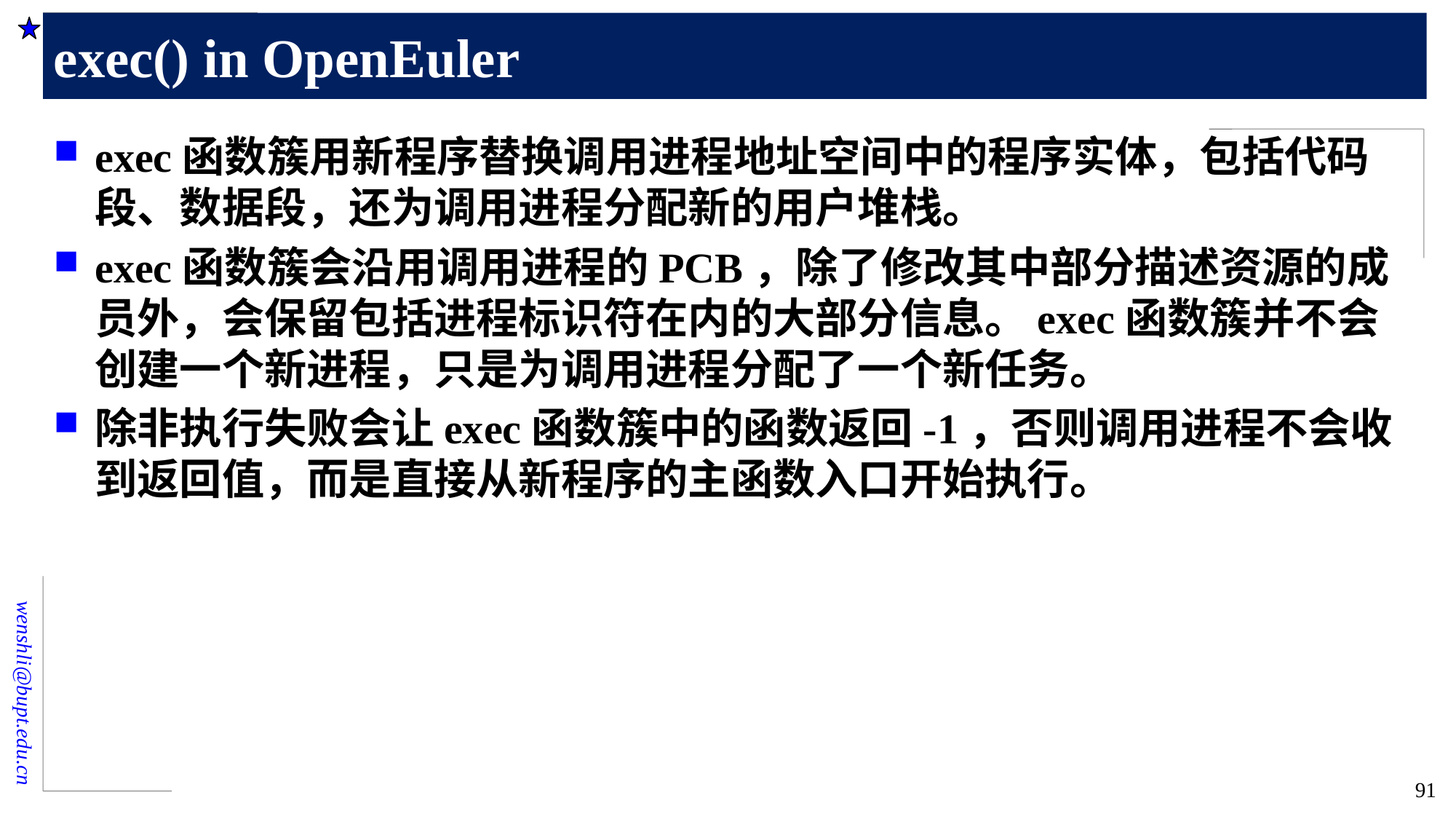

# exec() in OpenEuler
exec函数簇用新程序替换调用进程地址空间中的程序实体，包括代码段、数据段，还为调用进程分配新的用户堆栈。
exec函数簇会沿用调用进程的PCB，除了修改其中部分描述资源的成员外，会保留包括进程标识符在内的大部分信息。exec函数簇并不会创建一个新进程，只是为调用进程分配了一个新任务。
除非执行失败会让exec函数簇中的函数返回-1，否则调用进程不会收到返回值，而是直接从新程序的主函数入口开始执行。
91